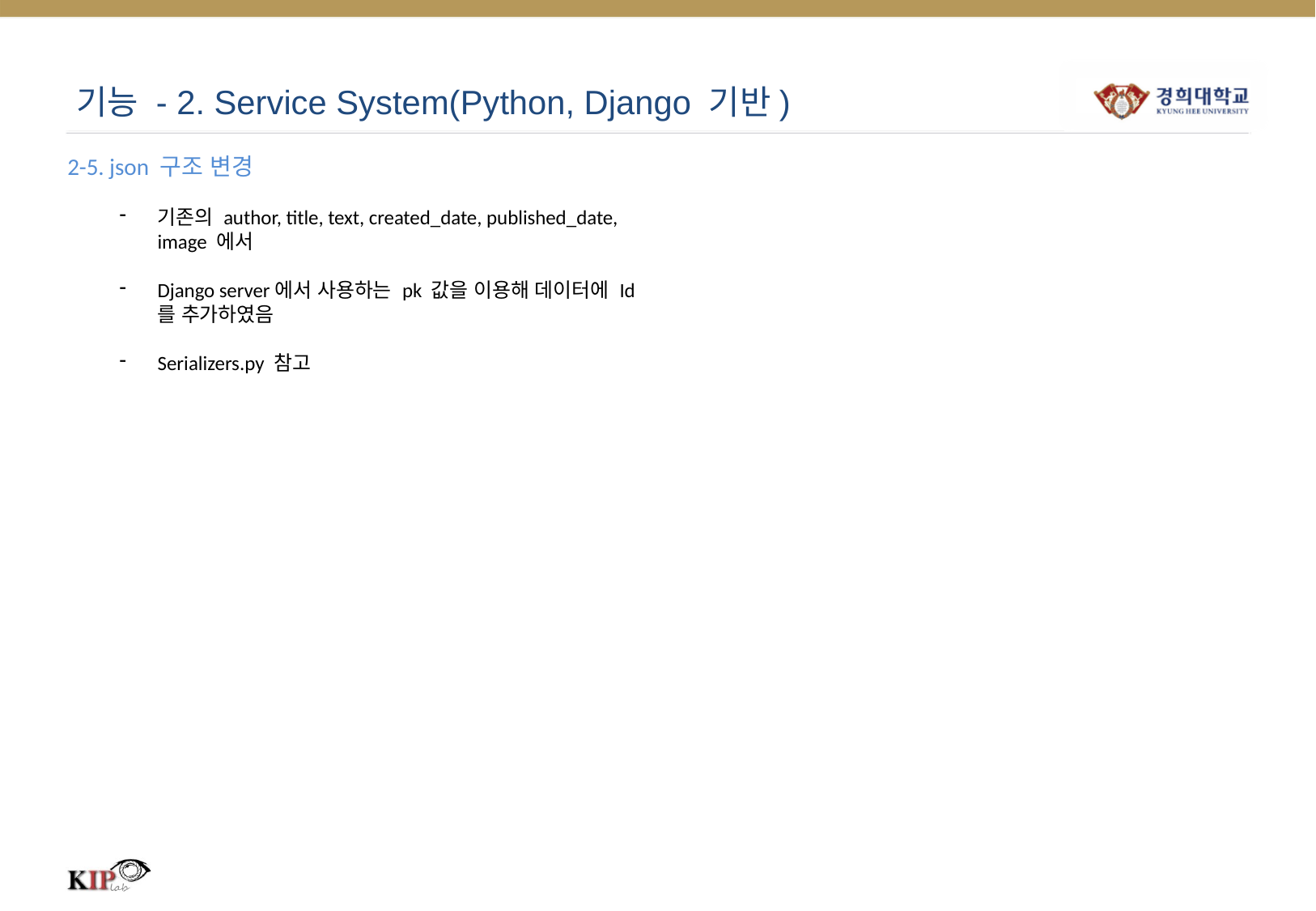

# 기능 - 2. Service System(Python, Django 기반)
2-5. json 구조 변경
기존의 author, title, text, created_date, published_date, image 에서
Django server에서 사용하는 pk 값을 이용해 데이터에 Id를 추가하였음
Serializers.py 참고